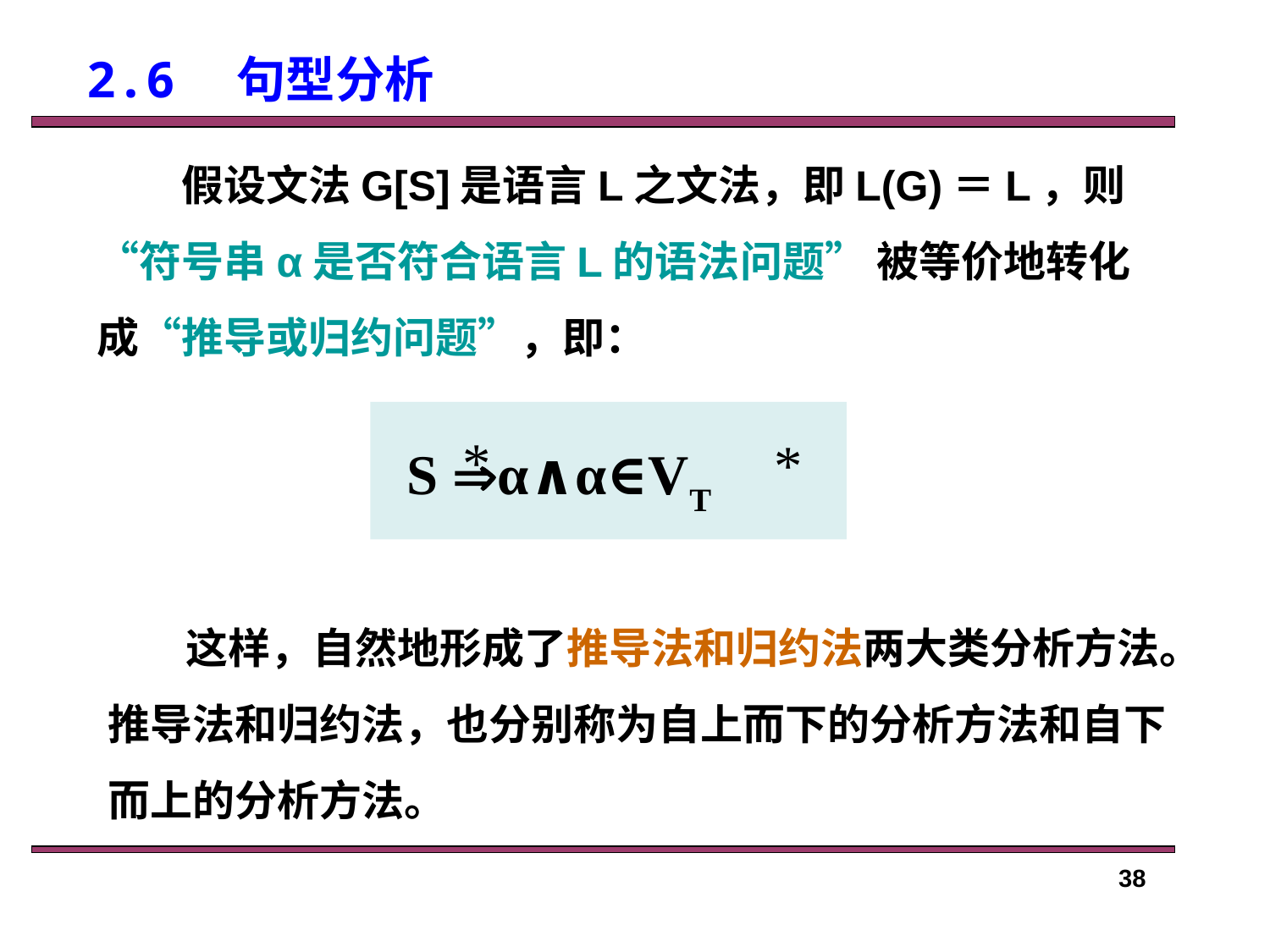

# 2.6　句型分析
假设文法G[S]是语言L之文法，即L(G)＝L，则“符号串α是否符合语言L的语法问题” 被等价地转化成“推导或归约问题”，即：

*
*
S ⇒α∧α∈VT
这样，自然地形成了推导法和归约法两大类分析方法。推导法和归约法，也分别称为自上而下的分析方法和自下而上的分析方法。
38